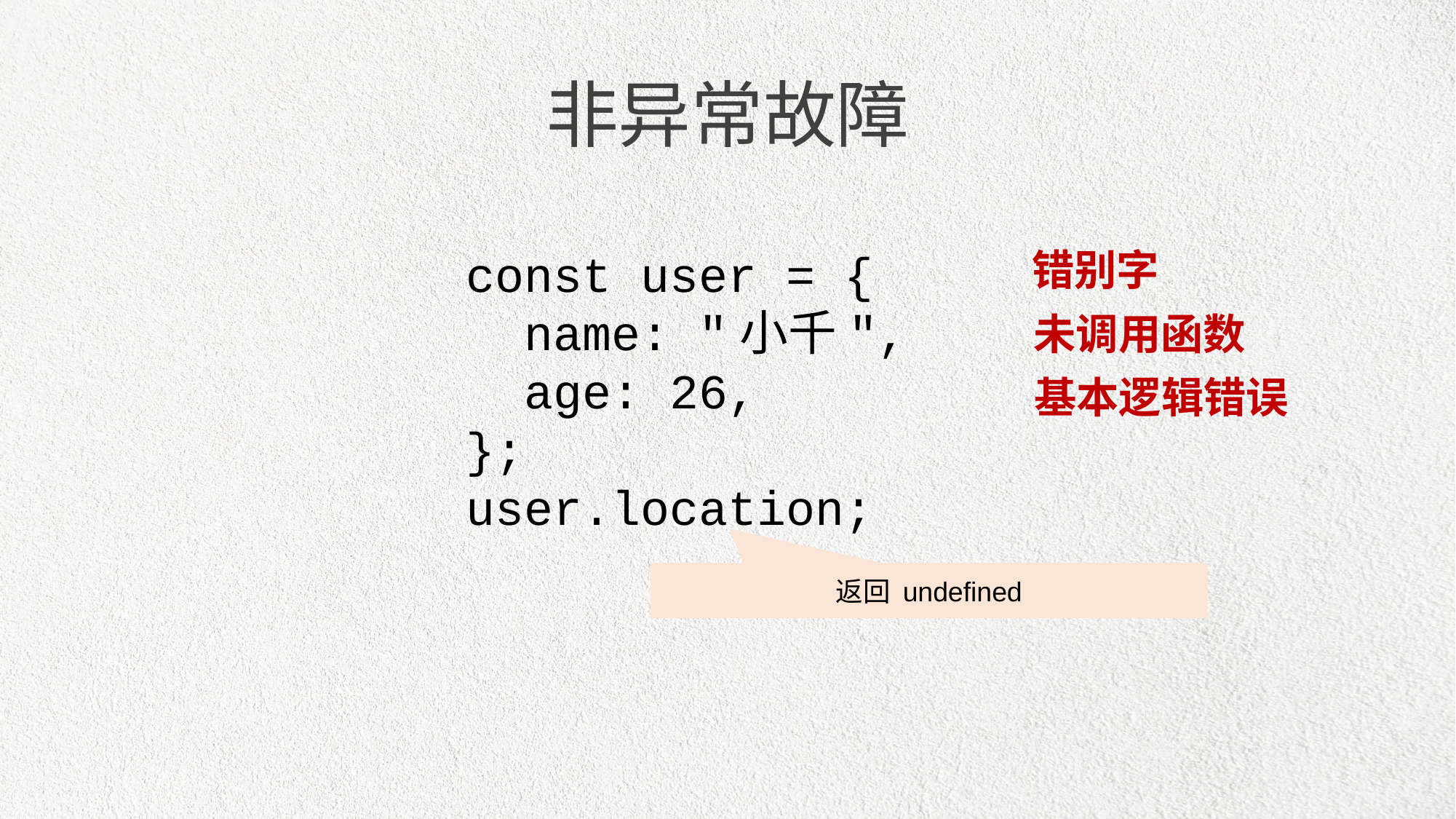

非异常故障
const user = {
  name: "小千",
  age: 26,
};
user.location;
错别字
未调用函数
基本逻辑错误
返回 undefined